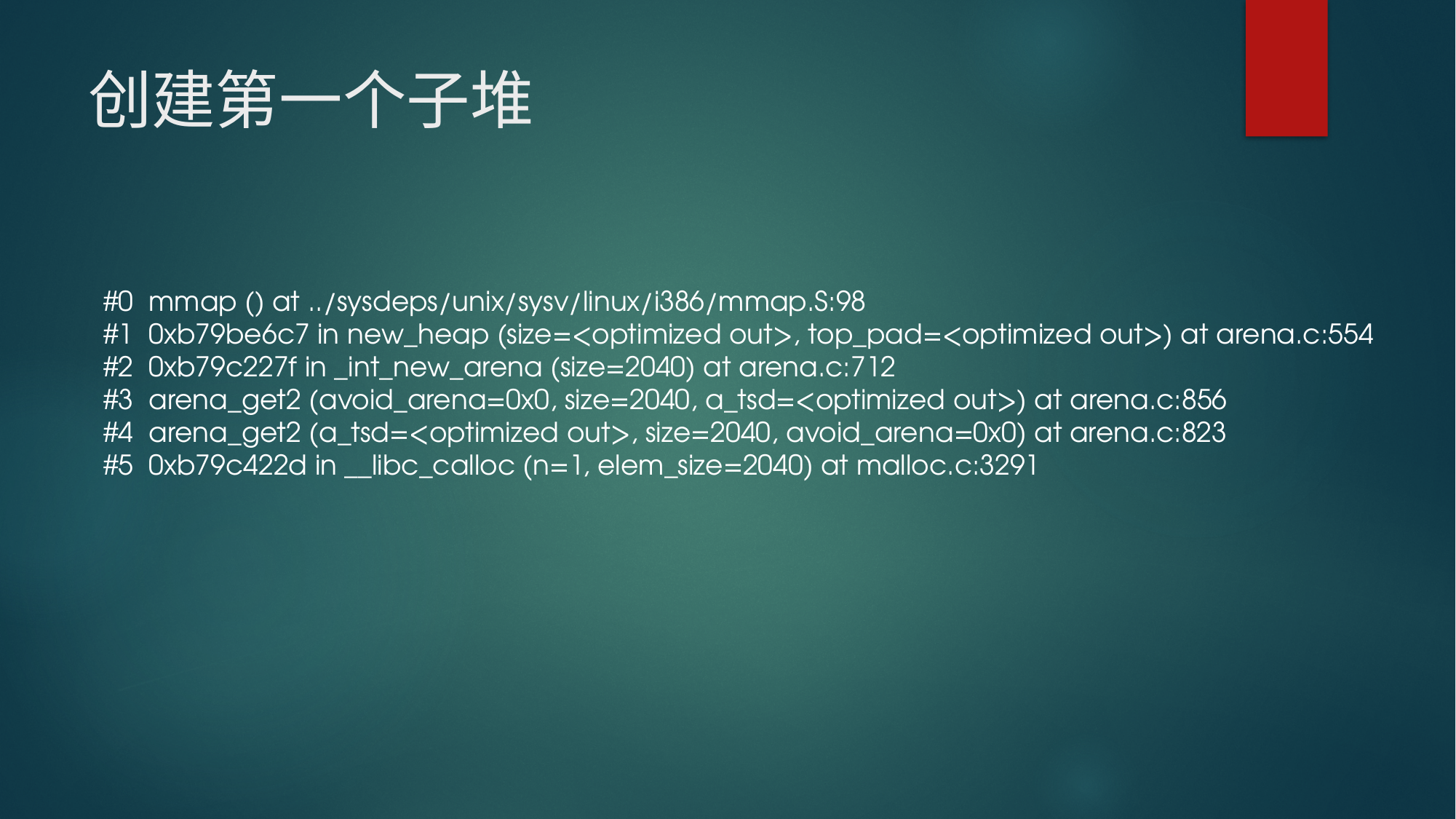

# 创建第一个子堆
#0  mmap () at ../sysdeps/unix/sysv/linux/i386/mmap.S:98
#1  0xb79be6c7 in new_heap (size=<optimized out>, top_pad=<optimized out>) at arena.c:554
#2  0xb79c227f in _int_new_arena (size=2040) at arena.c:712
#3  arena_get2 (avoid_arena=0x0, size=2040, a_tsd=<optimized out>) at arena.c:856
#4  arena_get2 (a_tsd=<optimized out>, size=2040, avoid_arena=0x0) at arena.c:823
#5  0xb79c422d in __libc_calloc (n=1, elem_size=2040) at malloc.c:3291